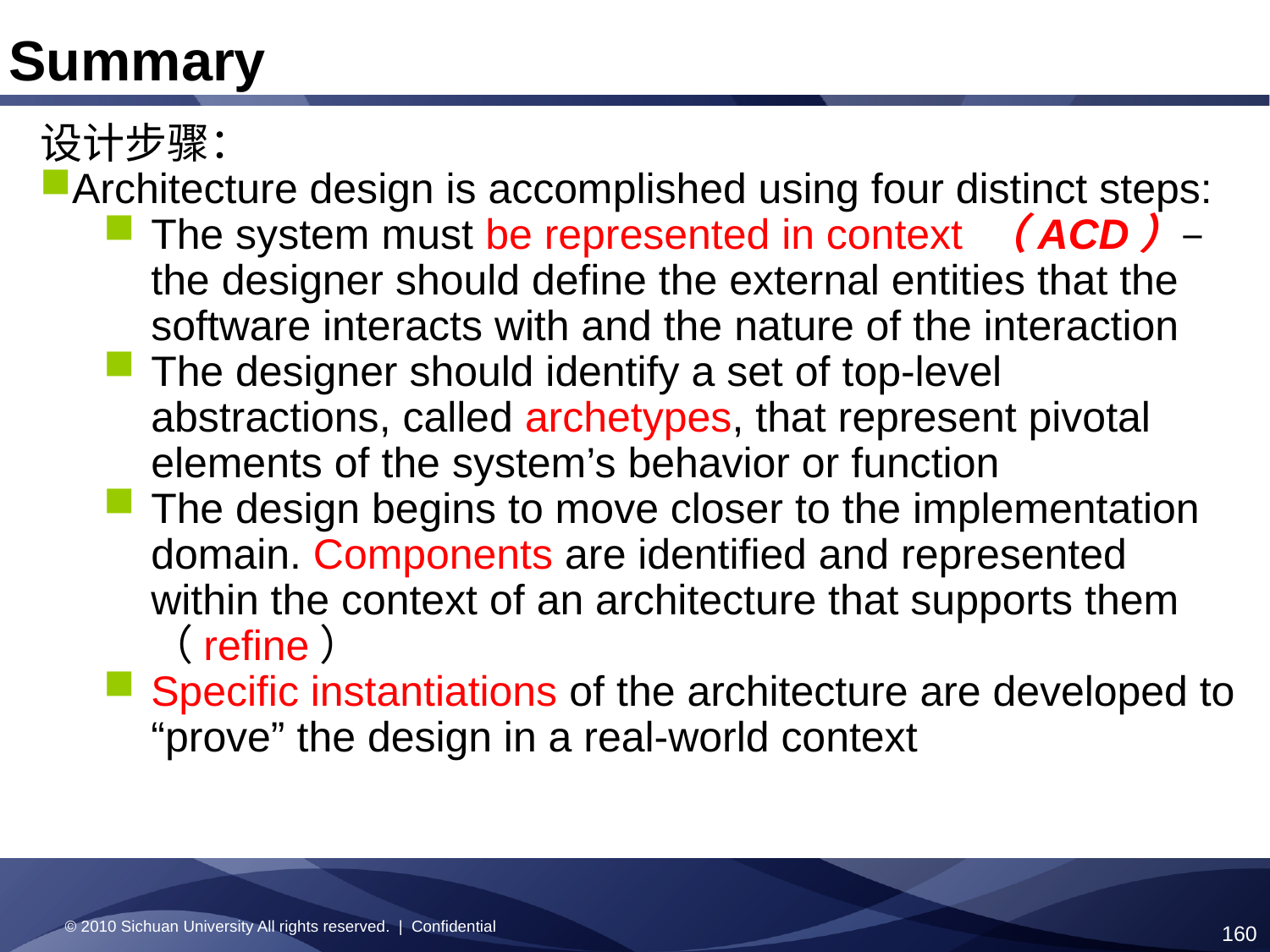

Summary
设计步骤：
Architecture design is accomplished using four distinct steps:
The system must be represented in context （ACD）– the designer should define the external entities that the software interacts with and the nature of the interaction
The designer should identify a set of top-level abstractions, called archetypes, that represent pivotal elements of the system’s behavior or function
The design begins to move closer to the implementation domain. Components are identified and represented within the context of an architecture that supports them （refine）
Specific instantiations of the architecture are developed to “prove” the design in a real-world context
© 2010 Sichuan University All rights reserved.  |  Confidential
160